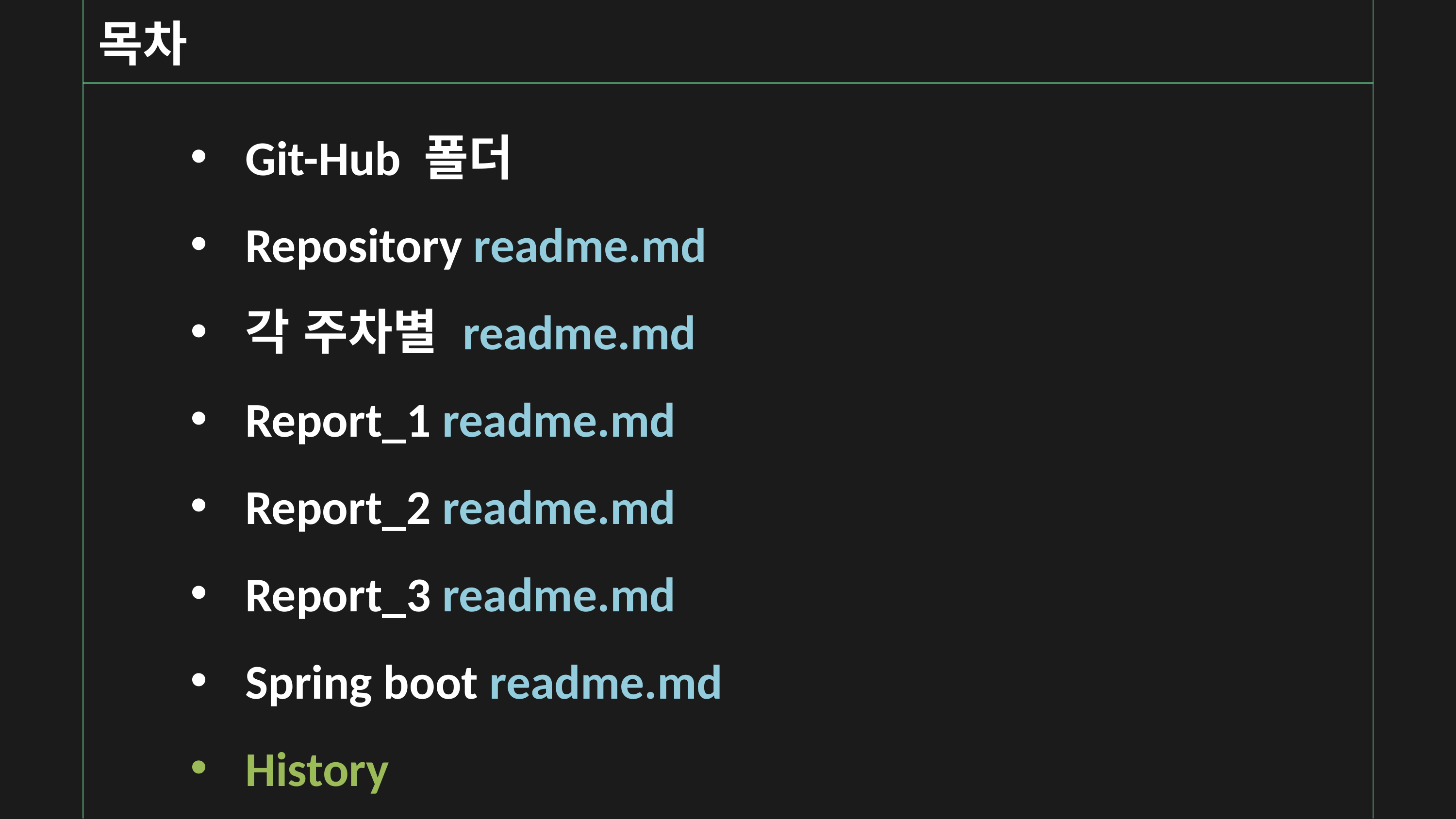

목차
Git-Hub 폴더
Repository readme.md
각 주차별 readme.md
Report_1 readme.md
Report_2 readme.md
Report_3 readme.md
Spring boot readme.md
History